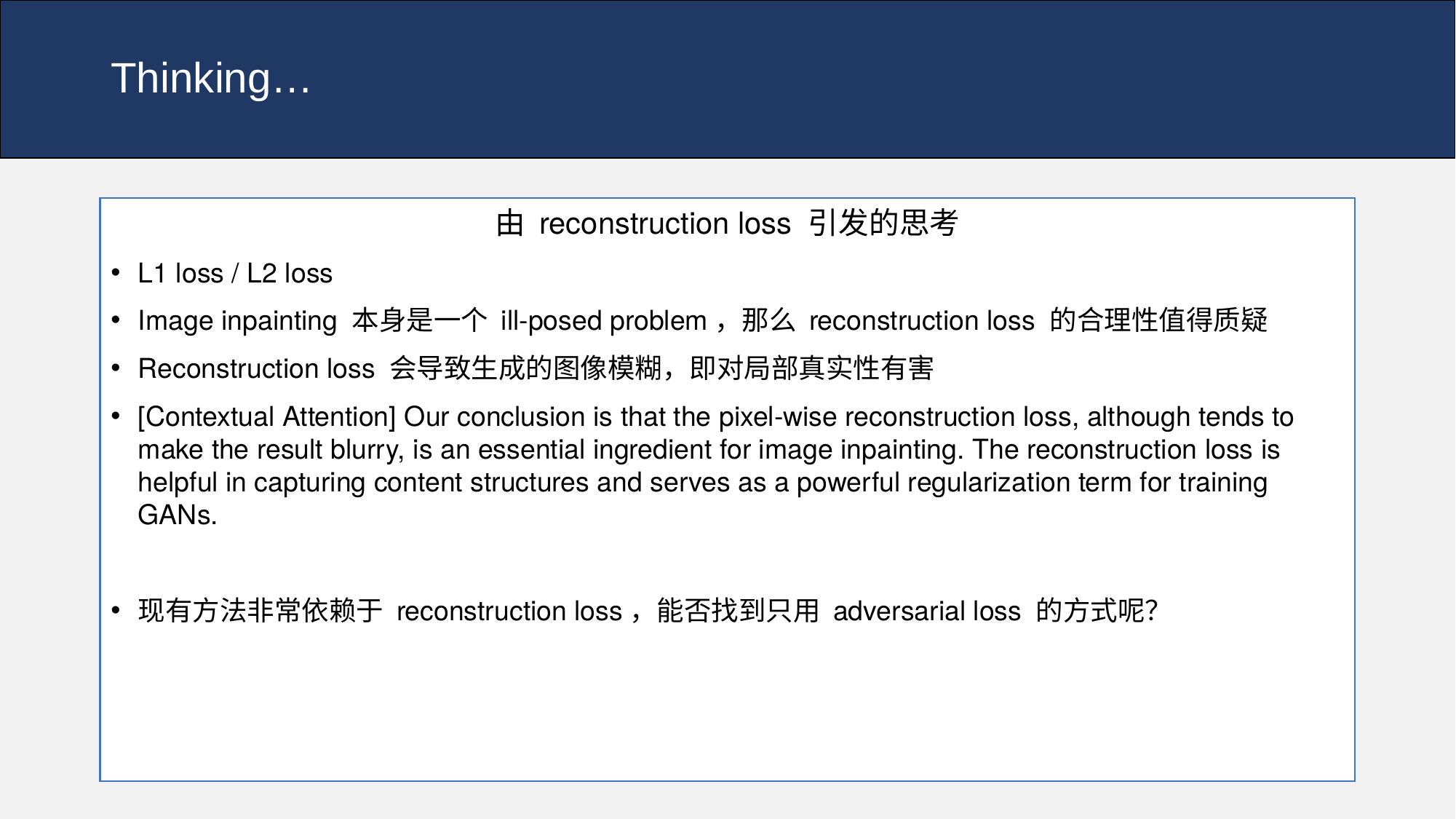

# Thinking…
由 reconstruction loss 引发的思考
L1 loss / L2 loss
Image inpainting 本身是一个 ill-posed problem，那么 reconstruction loss 的合理性值得质疑
Reconstruction loss 会导致生成的图像模糊，即对局部真实性有害
[Contextual Attention] Our conclusion is that the pixel-wise reconstruction loss, although tends to make the result blurry, is an essential ingredient for image inpainting. The reconstruction loss is helpful in capturing content structures and serves as a powerful regularization term for training GANs.

现有方法非常依赖于 reconstruction loss，能否找到只用 adversarial loss 的方式呢？